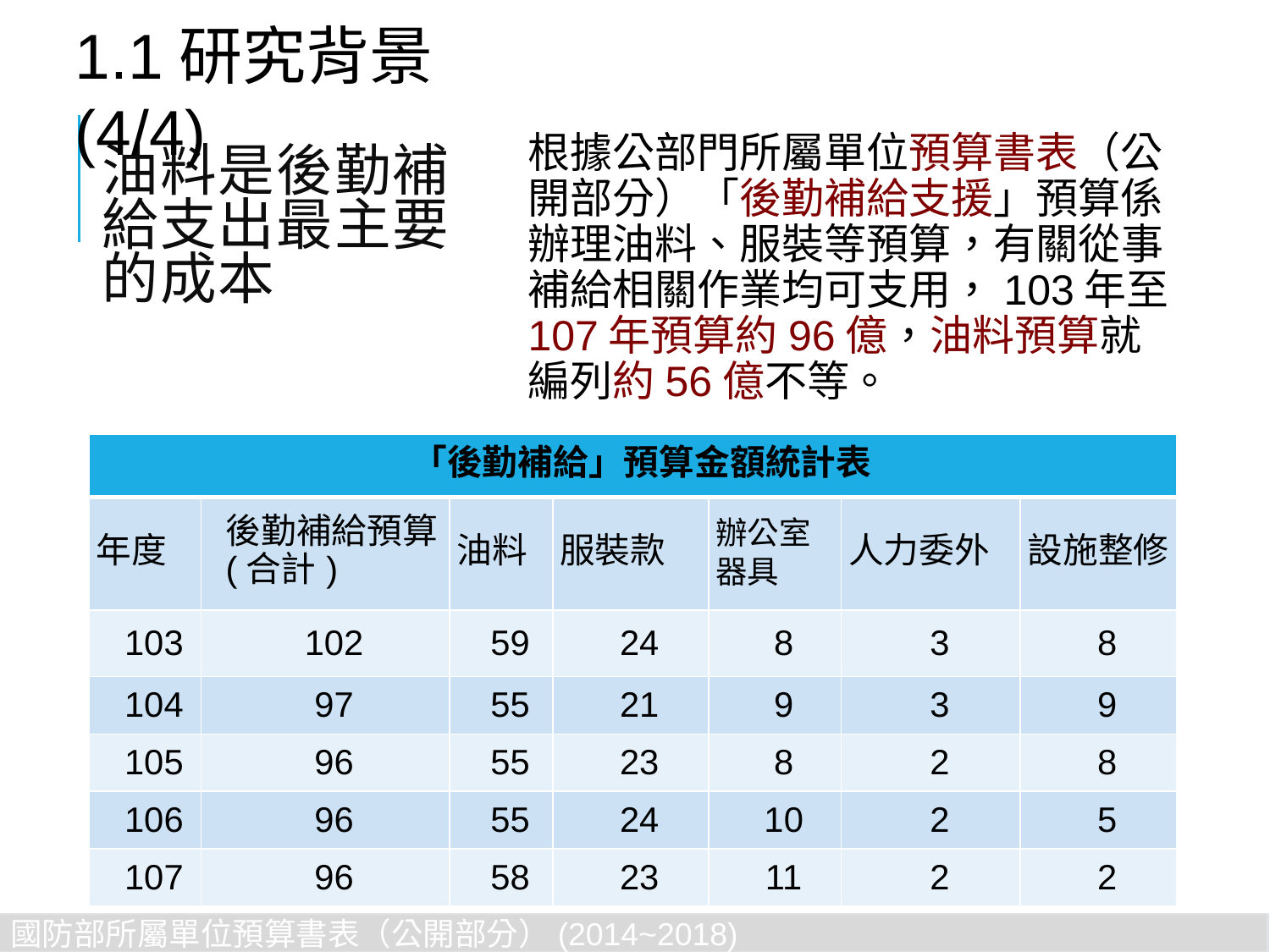

1.1研究背景(4/4)
根據公部門所屬單位預算書表（公開部分）「後勤補給支援」預算係辦理油料、服裝等預算，有關從事補給相關作業均可支用，103年至107年預算約96億，油料預算就編列約56億不等。
# 油料是後勤補給支出最主要的成本
| 「後勤補給」預算金額統計表 |  |  |  |  |  |  |
| --- | --- | --- | --- | --- | --- | --- |
| 年度 | 後勤補給預算 (合計) | 油料 | 服裝款 | 辦公室器具 | 人力委外 | 設施整修 |
| 103 | 102 | 59 | 24 | 8 | 3 | 8 |
| 104 | 97 | 55 | 21 | 9 | 3 | 9 |
| 105 | 96 | 55 | 23 | 8 | 2 | 8 |
| 106 | 96 | 55 | 24 | 10 | 2 | 5 |
| 107 | 96 | 58 | 23 | 11 | 2 | 2 |
，顯見油料對於公部門是重要的。
7
國防部所屬單位預算書表（公開部分）(2014~2018)